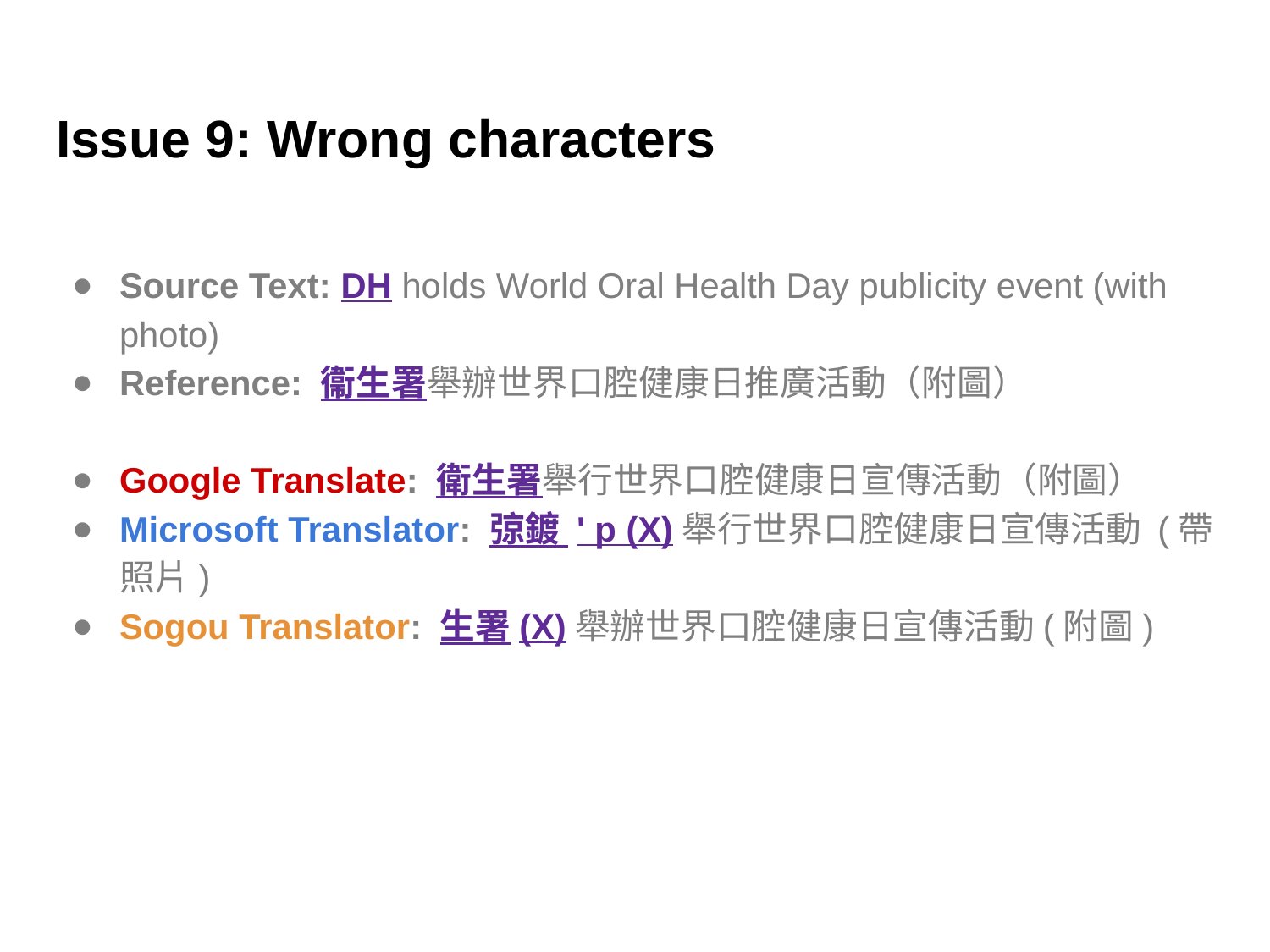

# Issue 9: Wrong characters
Source Text: DH holds World Oral Health Day publicity event (with photo)
Reference: 衞生署舉辦世界口腔健康日推廣活動（附圖）

Google Translate: 衛生署舉行世界口腔健康日宣傳活動（附圖）
Microsoft Translator: 弶鍍 ' p (X)舉行世界口腔健康日宣傳活動 (帶照片)
Sogou Translator: 生署(X)舉辦世界口腔健康日宣傳活動(附圖)